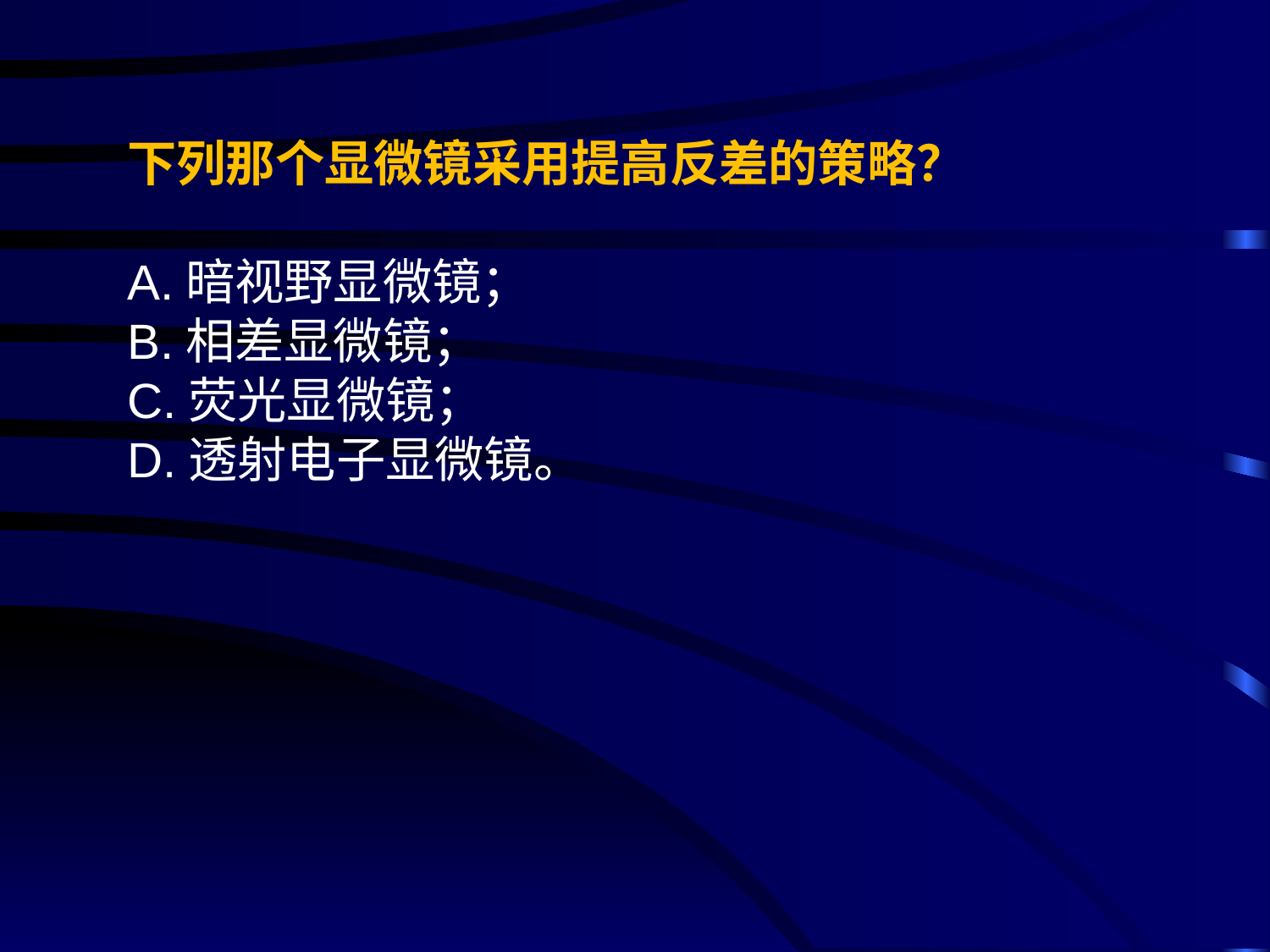

下列那个显微镜采用提高反差的策略？

A.暗视野显微镜；
B.相差显微镜；
C.荧光显微镜；
D.透射电子显微镜。